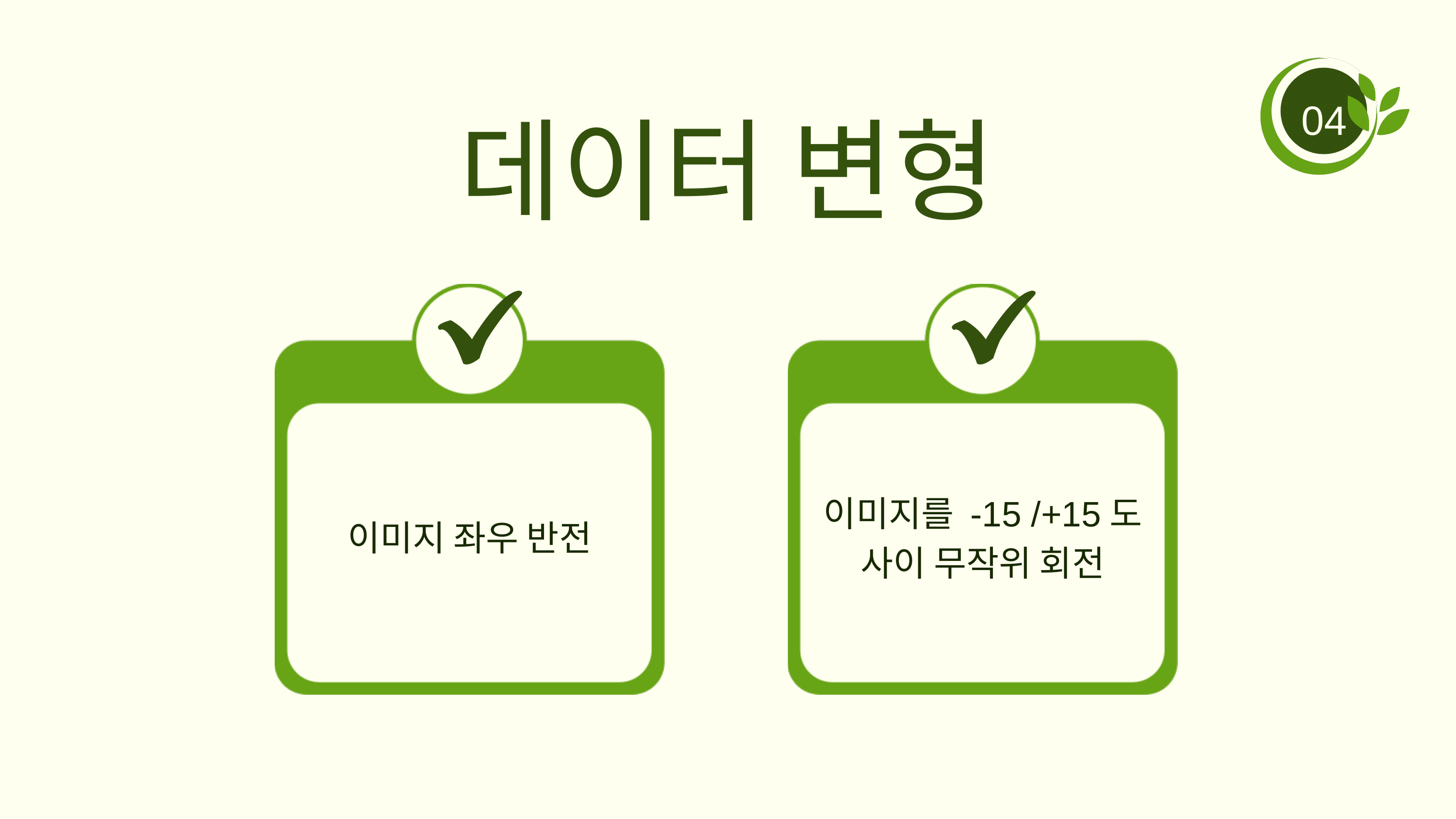

데이터 변형
04

이미지를 -15 /+15도
사이 무작위 회전
이미지 좌우 반전